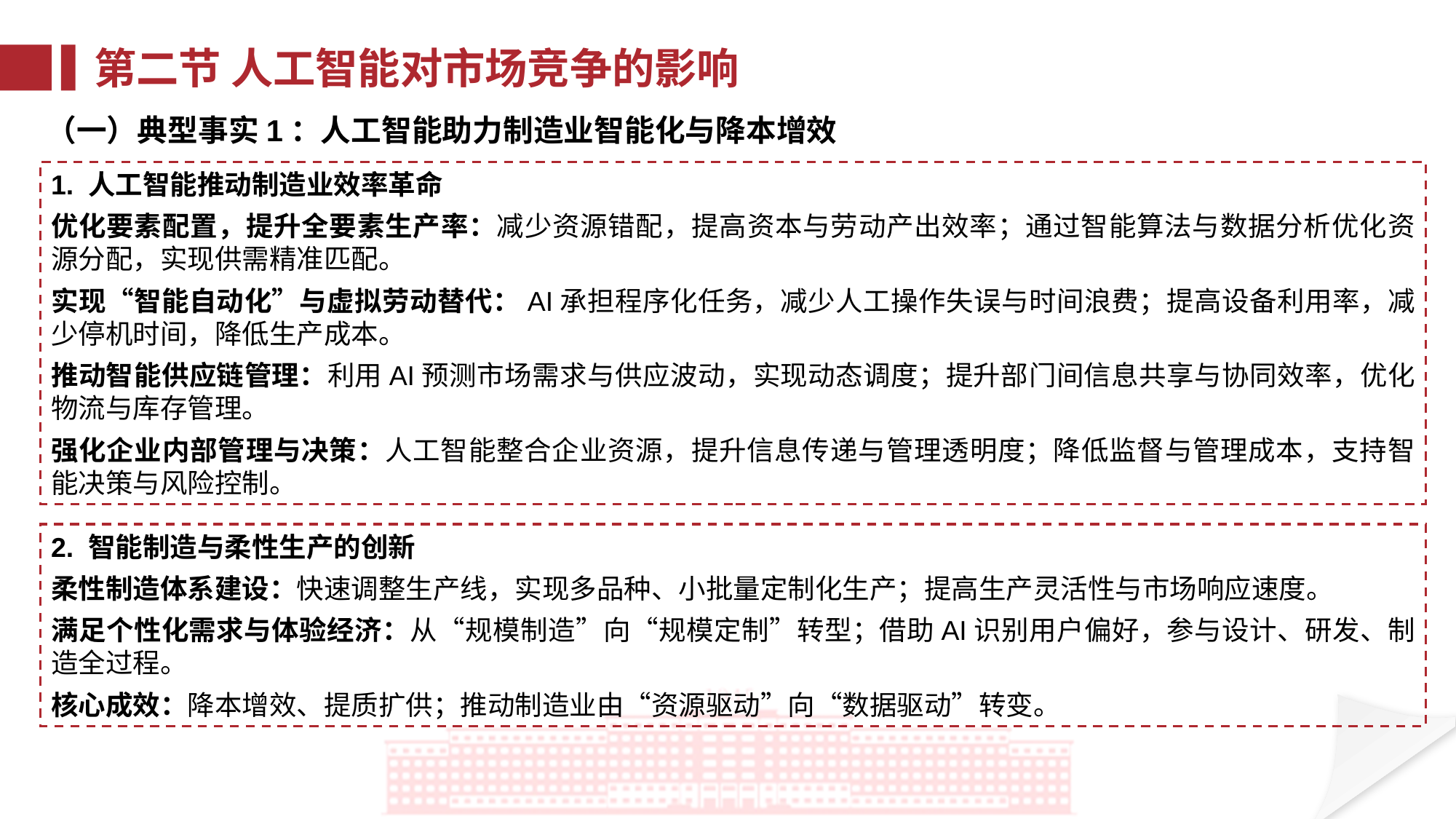

第二节 人工智能对市场竞争的影响
（一）典型事实1：人工智能助力制造业智能化与降本增效
1. 人工智能推动制造业效率革命
优化要素配置，提升全要素生产率：减少资源错配，提高资本与劳动产出效率；通过智能算法与数据分析优化资源分配，实现供需精准匹配。
实现“智能自动化”与虚拟劳动替代：AI承担程序化任务，减少人工操作失误与时间浪费；提高设备利用率，减少停机时间，降低生产成本。
推动智能供应链管理：利用AI预测市场需求与供应波动，实现动态调度；提升部门间信息共享与协同效率，优化物流与库存管理。
强化企业内部管理与决策：人工智能整合企业资源，提升信息传递与管理透明度；降低监督与管理成本，支持智能决策与风险控制。
2. 智能制造与柔性生产的创新
柔性制造体系建设：快速调整生产线，实现多品种、小批量定制化生产；提高生产灵活性与市场响应速度。
满足个性化需求与体验经济：从“规模制造”向“规模定制”转型；借助AI识别用户偏好，参与设计、研发、制造全过程。
核心成效：降本增效、提质扩供；推动制造业由“资源驱动”向“数据驱动”转变。